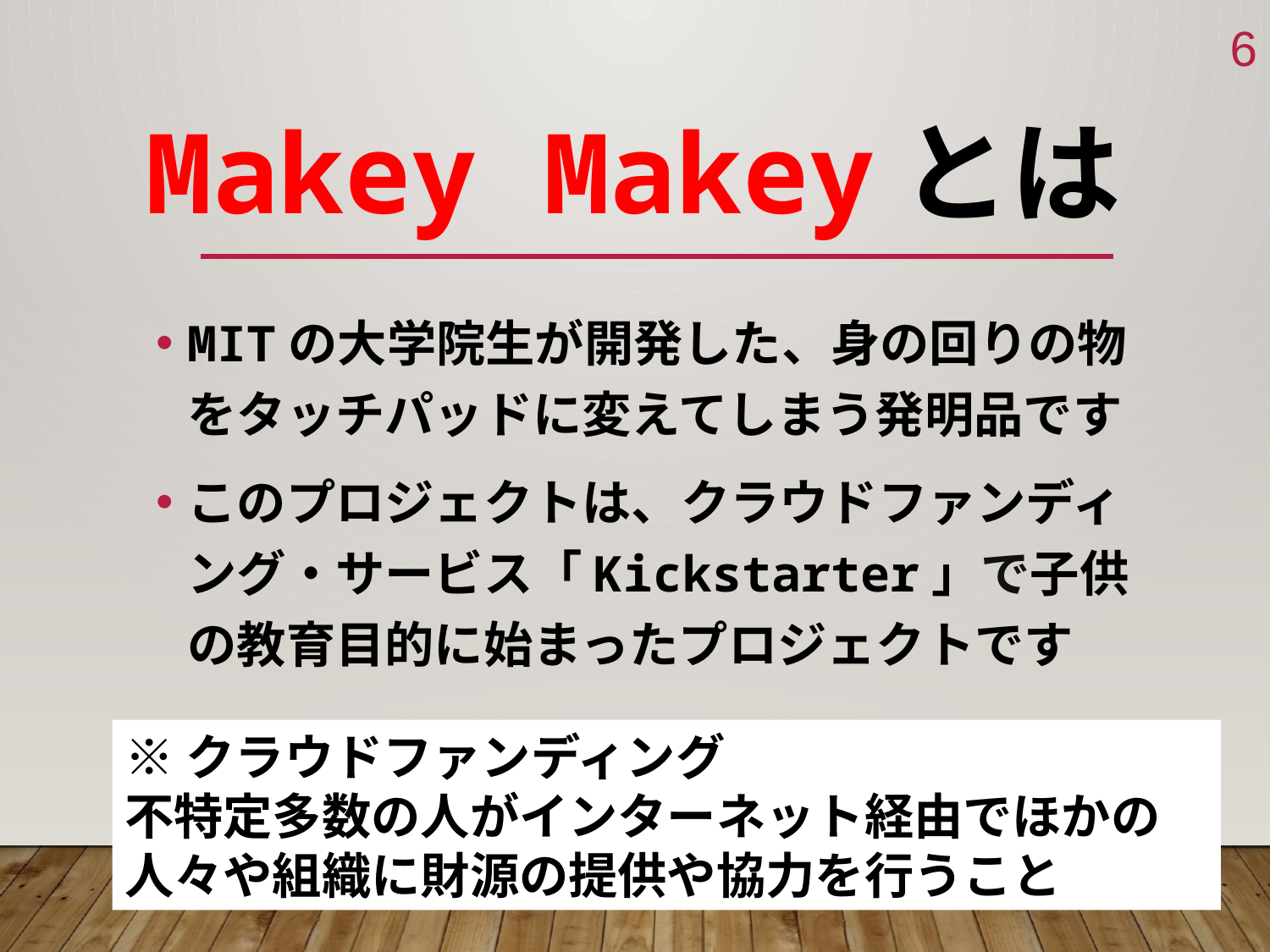

6
# Makey Makeyとは
MITの大学院生が開発した、身の回りの物をタッチパッドに変えてしまう発明品です
このプロジェクトは、クラウドファンディング・サービス「Kickstarter」で子供の教育目的に始まったプロジェクトです
※クラウドファンディング
不特定多数の人がインターネット経由でほかの人々や組織に財源の提供や協力を行うこと